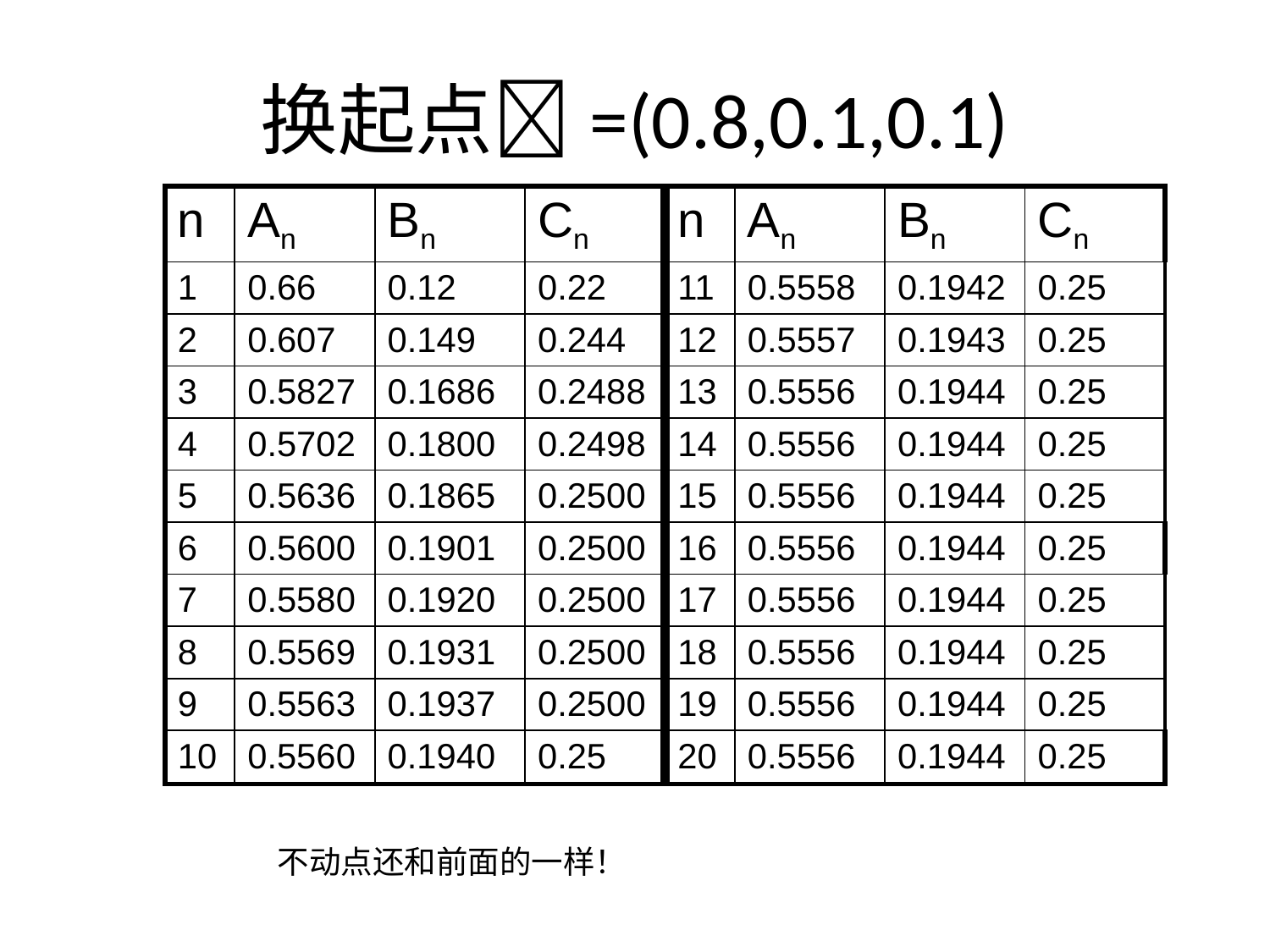

# 换起点π=(0.8,0.1,0.1)
| n | An | Bn | Cn | n | An | Bn | Cn |
| --- | --- | --- | --- | --- | --- | --- | --- |
| 1 | 0.66 | 0.12 | 0.22 | 11 | 0.5558 | 0.1942 | 0.25 |
| 2 | 0.607 | 0.149 | 0.244 | 12 | 0.5557 | 0.1943 | 0.25 |
| 3 | 0.5827 | 0.1686 | 0.2488 | 13 | 0.5556 | 0.1944 | 0.25 |
| 4 | 0.5702 | 0.1800 | 0.2498 | 14 | 0.5556 | 0.1944 | 0.25 |
| 5 | 0.5636 | 0.1865 | 0.2500 | 15 | 0.5556 | 0.1944 | 0.25 |
| 6 | 0.5600 | 0.1901 | 0.2500 | 16 | 0.5556 | 0.1944 | 0.25 |
| 7 | 0.5580 | 0.1920 | 0.2500 | 17 | 0.5556 | 0.1944 | 0.25 |
| 8 | 0.5569 | 0.1931 | 0.2500 | 18 | 0.5556 | 0.1944 | 0.25 |
| 9 | 0.5563 | 0.1937 | 0.2500 | 19 | 0.5556 | 0.1944 | 0.25 |
| 10 | 0.5560 | 0.1940 | 0.25 | 20 | 0.5556 | 0.1944 | 0.25 |
不动点还和前面的一样！